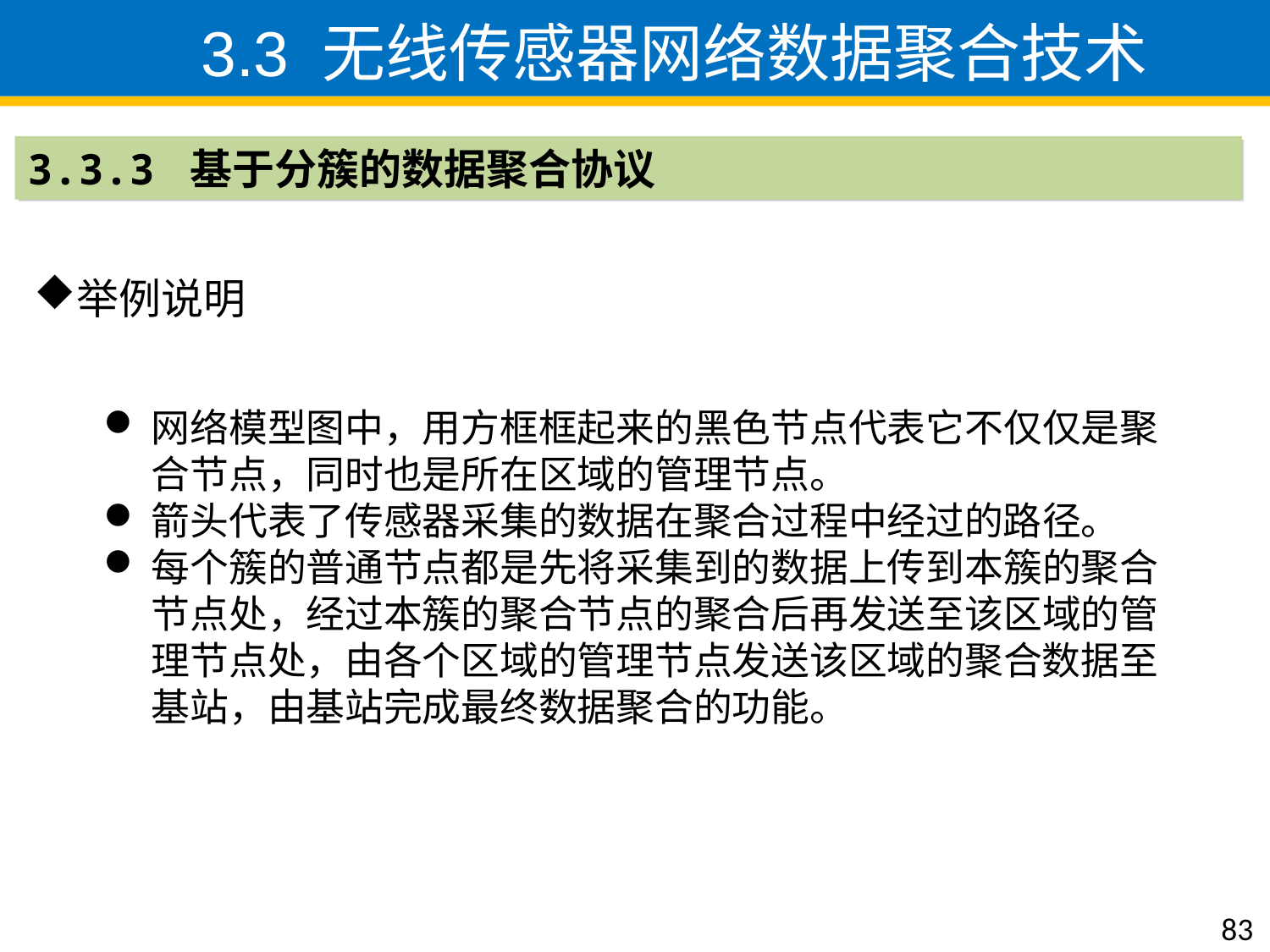

3.3 无线传感器网络数据聚合技术

3.3.3 基于分簇的数据聚合协议
举例说明
网络模型图中，用方框框起来的黑色节点代表它不仅仅是聚合节点，同时也是所在区域的管理节点。
箭头代表了传感器采集的数据在聚合过程中经过的路径。
每个簇的普通节点都是先将采集到的数据上传到本簇的聚合节点处，经过本簇的聚合节点的聚合后再发送至该区域的管理节点处，由各个区域的管理节点发送该区域的聚合数据至基站，由基站完成最终数据聚合的功能。
83